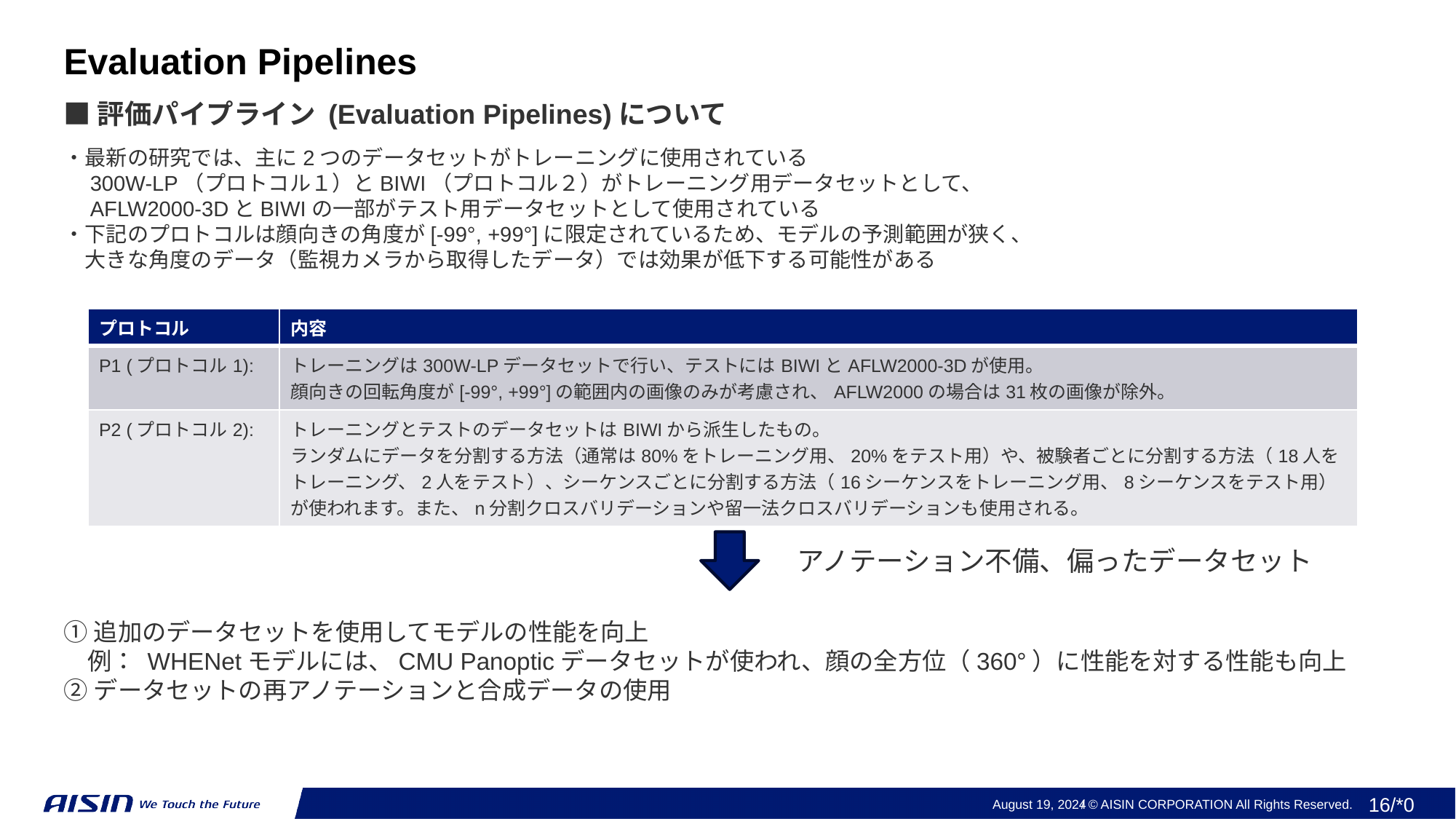

Evaluation Pipelines
■評価パイプライン (Evaluation Pipelines)について

・最新の研究では、主に2つのデータセットがトレーニングに使用されている
　300W-LP（プロトコル１）とBIWI（プロトコル２）がトレーニング用データセットとして、
　AFLW2000-3DとBIWIの一部がテスト用データセットとして使用されている
・下記のプロトコルは顔向きの角度が[-99°, +99°]に限定されているため、モデルの予測範囲が狭く、
　大きな角度のデータ（監視カメラから取得したデータ）では効果が低下する可能性がある

①追加のデータセットを使用してモデルの性能を向上
　例： WHENetモデルには、CMU Panopticデータセットが使われ、顔の全方位（360°）に性能を対する性能も向上
②データセットの再アノテーションと合成データの使用
| プロトコル | 内容 |
| --- | --- |
| P1 (プロトコル1): | トレーニングは300W-LPデータセットで行い、テストにはBIWIとAFLW2000-3Dが使用。 顔向きの回転角度が[-99°, +99°]の範囲内の画像のみが考慮され、AFLW2000の場合は31枚の画像が除外。 |
| P2 (プロトコル2): | トレーニングとテストのデータセットはBIWIから派生したもの。 ランダムにデータを分割する方法（通常は80%をトレーニング用、20%をテスト用）や、被験者ごとに分割する方法（18人をトレーニング、2人をテスト）、シーケンスごとに分割する方法（16シーケンスをトレーニング用、8シーケンスをテスト用）が使われます。また、n分割クロスバリデーションや留一法クロスバリデーションも使用される。 |

アノテーション不備、偏ったデータセット
August 19, 2024